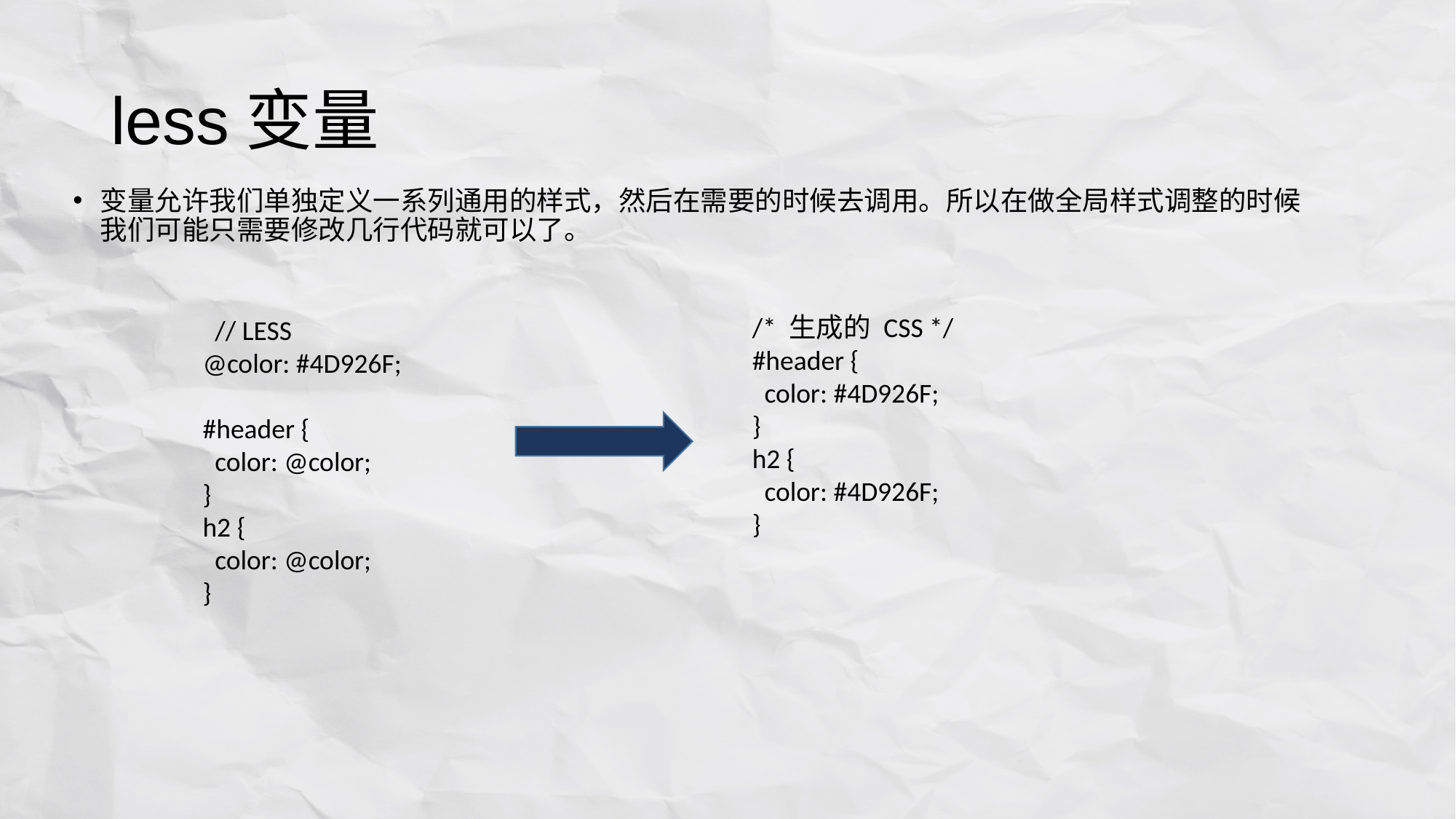

# less变量
变量允许我们单独定义一系列通用的样式，然后在需要的时候去调用。所以在做全局样式调整的时候我们可能只需要修改几行代码就可以了。
/* 生成的 CSS */
#header {
  color: #4D926F;
}
h2 {
  color: #4D926F;
}
  // LESS
@color: #4D926F;

#header {
  color: @color;
}
h2 {
  color: @color;
}